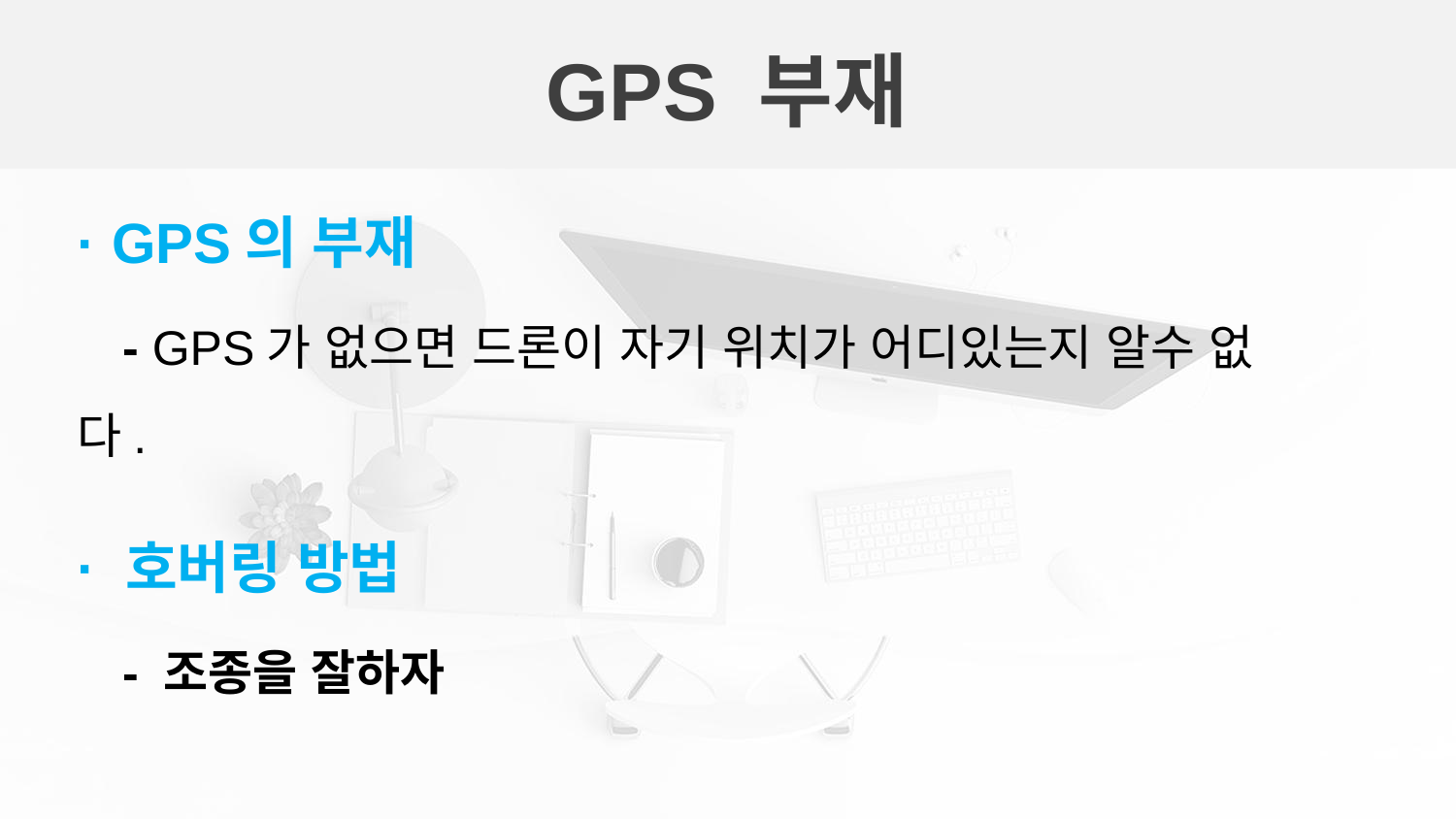

# GPS 부재
· GPS의 부재
   - GPS가 없으면 드론이 자기 위치가 어디있는지 알수 없다.
· 호버링 방법
   - 조종을 잘하자